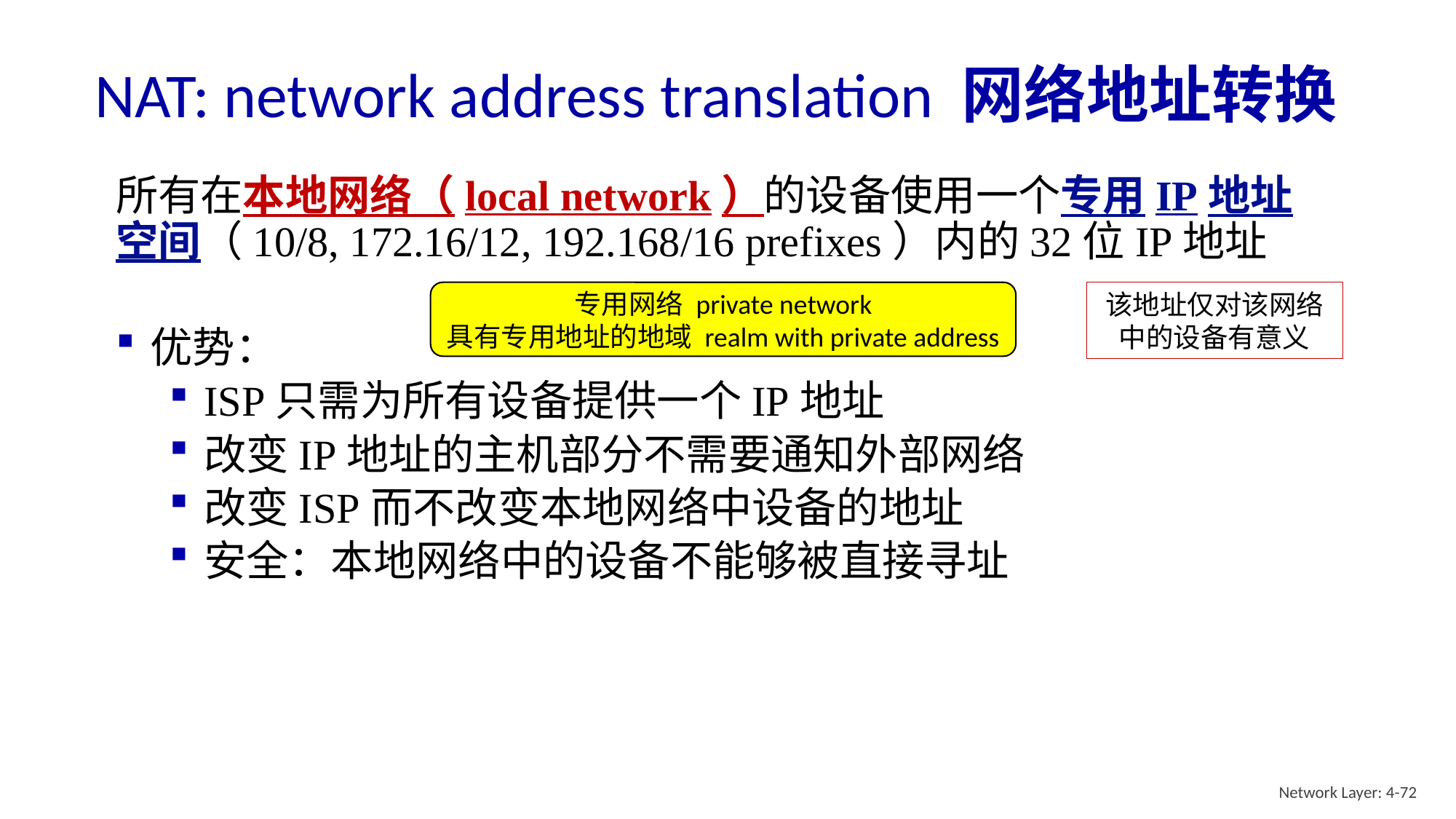

# NAT: network address translation 网络地址转换
所有在本地网络（local network）的设备使用一个专用IP地址空间（10/8, 172.16/12, 192.168/16 prefixes）内的32位IP地址

优势：
ISP只需为所有设备提供一个IP地址
改变IP地址的主机部分不需要通知外部网络
改变ISP而不改变本地网络中设备的地址
安全：本地网络中的设备不能够被直接寻址
专用网络 private network
具有专用地址的地域 realm with private address
该地址仅对该网络中的设备有意义
Network Layer: 4-72